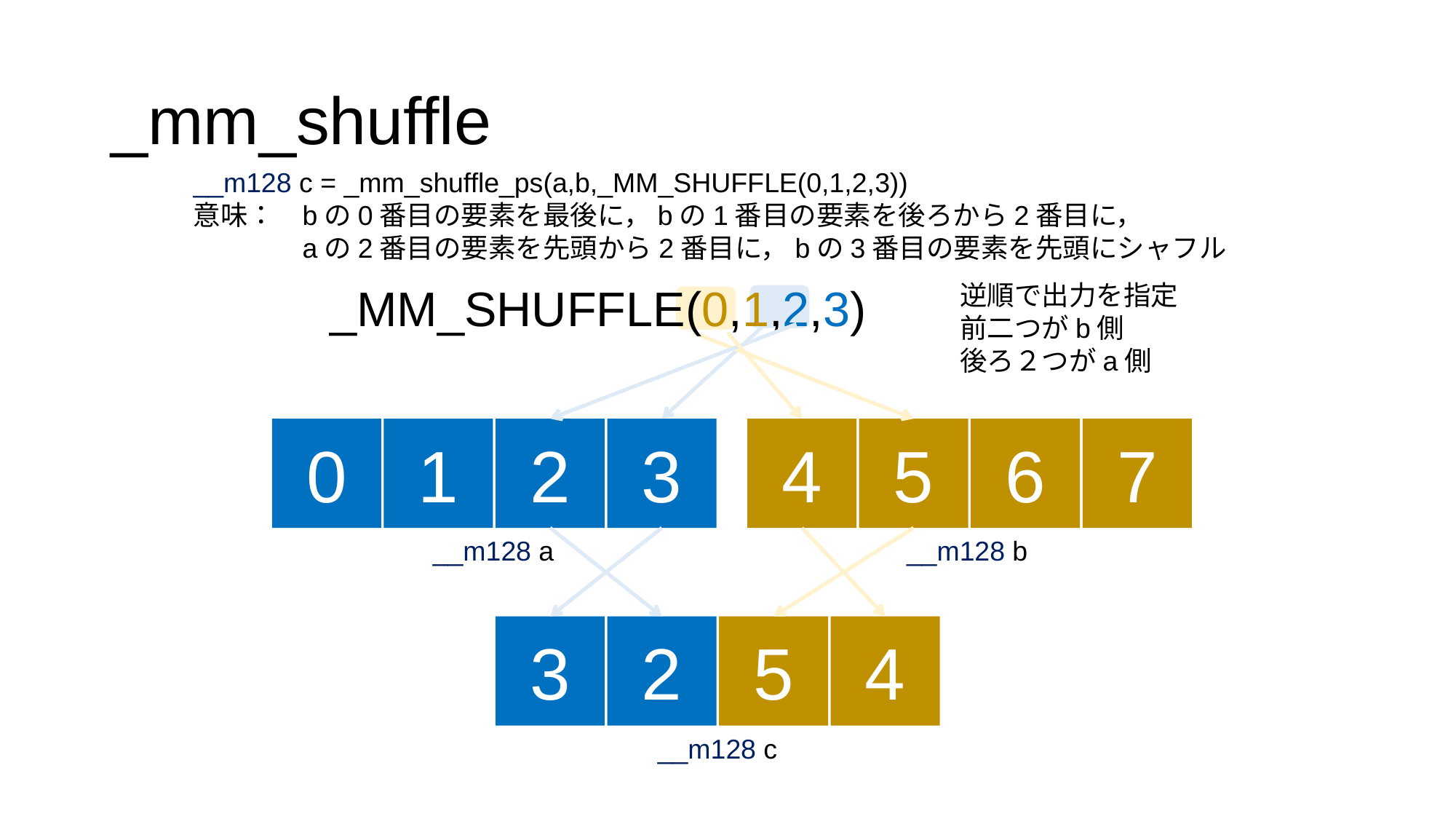

# _mm_shuffle
__m128 c = _mm_shuffle_ps(a,b,_MM_SHUFFLE(0,1,2,3))
意味：	bの0番目の要素を最後に，bの1番目の要素を後ろから2番目に，
	aの2番目の要素を先頭から2番目に，bの3番目の要素を先頭にシャフル
逆順で出力を指定
前二つがb側
後ろ２つがa側
_MM_SHUFFLE(0,1,2,3)

0
1
2
3
4
5
6
7
__m128 a
__m128 b
3
2
5
4
__m128 c